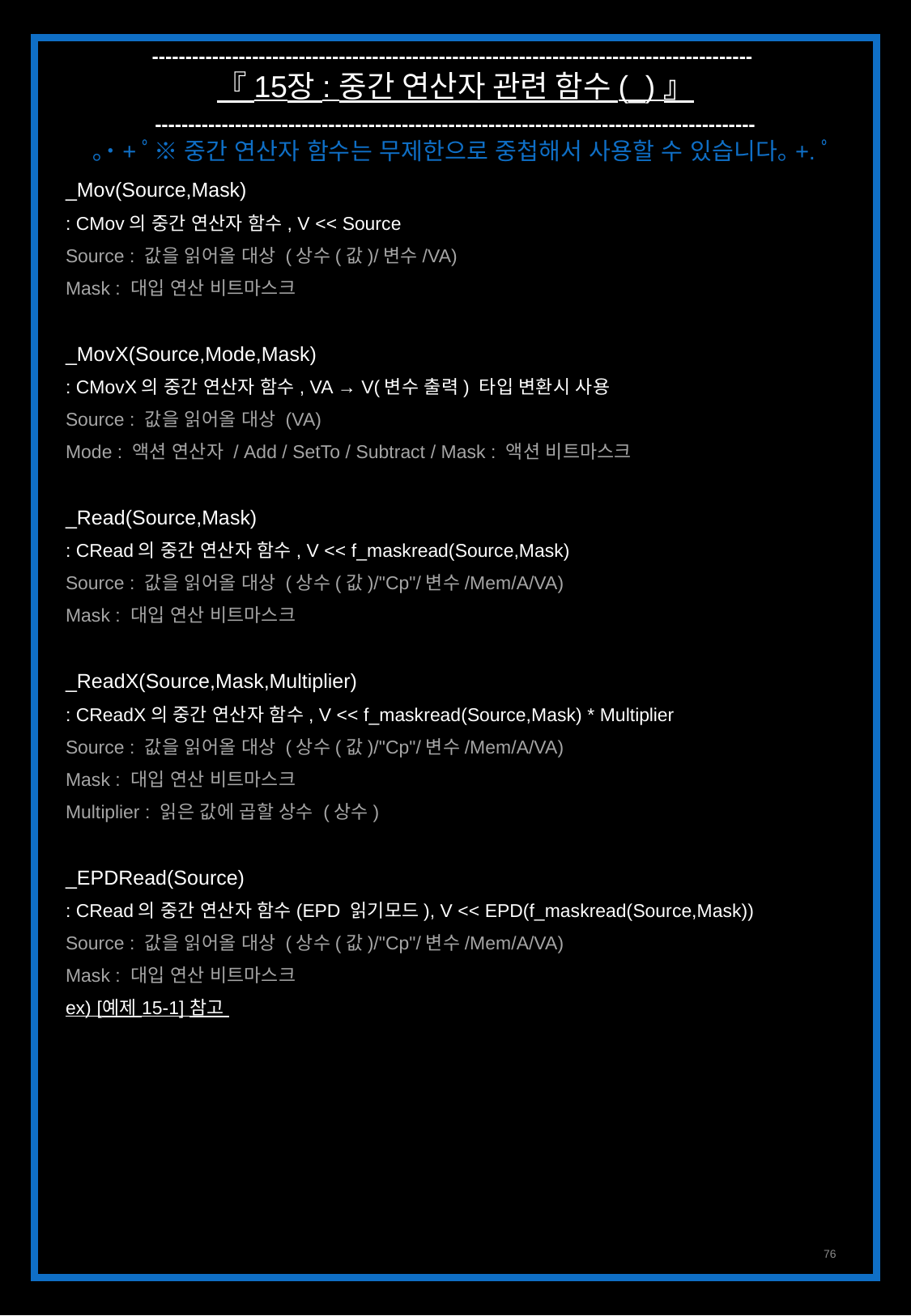

------------------------------------------------------------------------------------------
『 15장 : 중간 연산자 관련 함수 (_) 』
------------------------------------------------------------------------------------------

｡˙+ﾟ※ 중간 연산자 함수는 무제한으로 중첩해서 사용할 수 있습니다｡+.ﾟ
_Mov(Source,Mask)
: CMov의 중간 연산자 함수, V << Source
Source : 값을 읽어올 대상 (상수(값)/변수/VA)
Mask : 대입 연산 비트마스크

_MovX(Source,Mode,Mask)
: CMovX의 중간 연산자 함수, VA → V(변수 출력) 타입 변환시 사용
Source : 값을 읽어올 대상 (VA)
Mode : 액션 연산자 / Add / SetTo / Subtract / Mask : 액션 비트마스크

_Read(Source,Mask)
: CRead의 중간 연산자 함수, V << f_maskread(Source,Mask)
Source : 값을 읽어올 대상 (상수(값)/"Cp"/변수/Mem/A/VA)
Mask : 대입 연산 비트마스크

_ReadX(Source,Mask,Multiplier)
: CReadX의 중간 연산자 함수, V << f_maskread(Source,Mask) * Multiplier
Source : 값을 읽어올 대상 (상수(값)/"Cp"/변수/Mem/A/VA)
Mask : 대입 연산 비트마스크
Multiplier : 읽은 값에 곱할 상수 (상수)

_EPDRead(Source)
: CRead의 중간 연산자 함수(EPD 읽기모드), V << EPD(f_maskread(Source,Mask))
Source : 값을 읽어올 대상 (상수(값)/"Cp"/변수/Mem/A/VA)
Mask : 대입 연산 비트마스크
ex) [예제 15-1] 참고
76